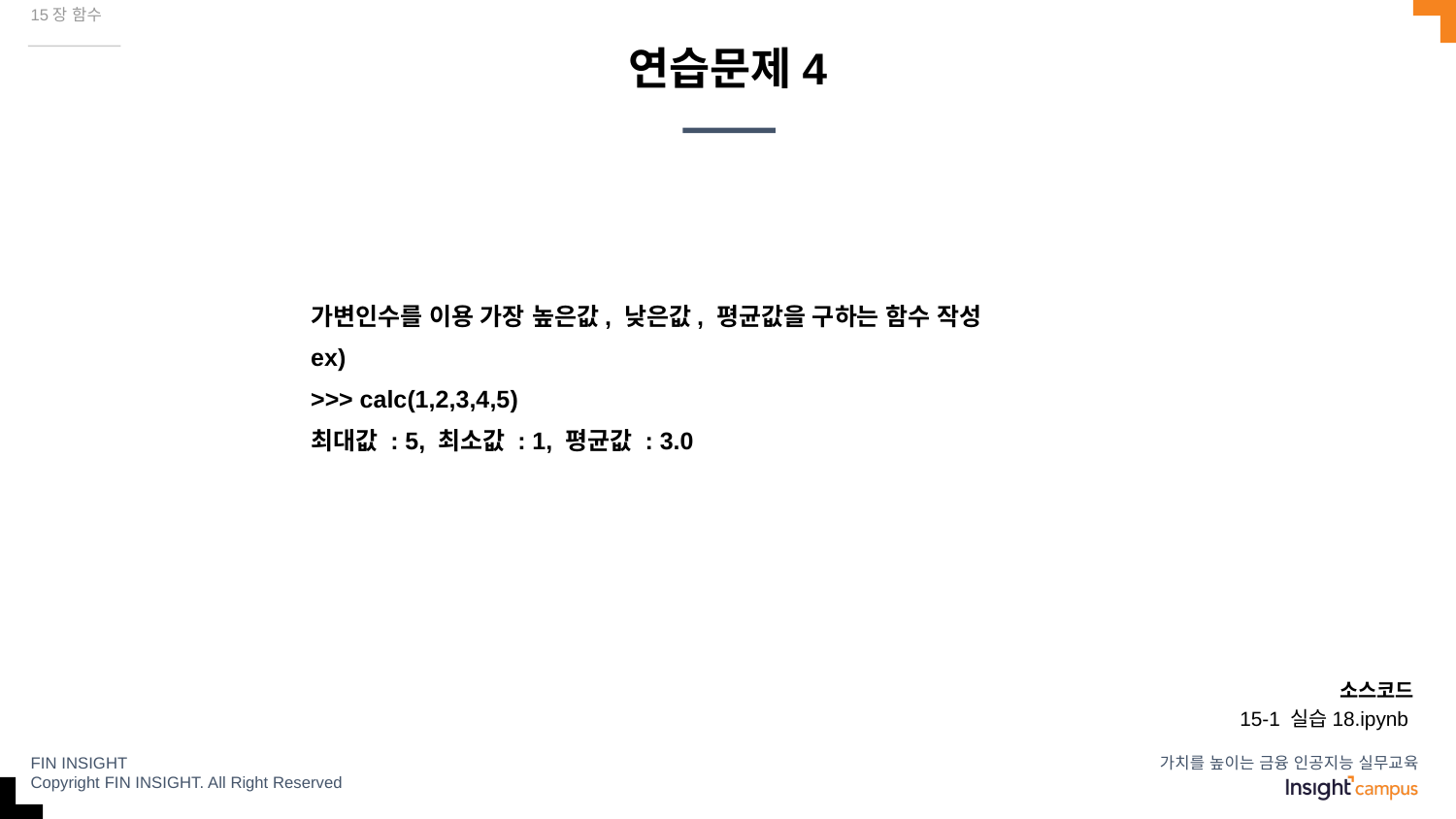

15장 함수
# 연습문제4
가변인수를 이용 가장 높은값, 낮은값, 평균값을 구하는 함수 작성
ex)
>>> calc(1,2,3,4,5)
최대값 : 5, 최소값 : 1, 평균값 : 3.0
소스코드
15-1 실습18.ipynb